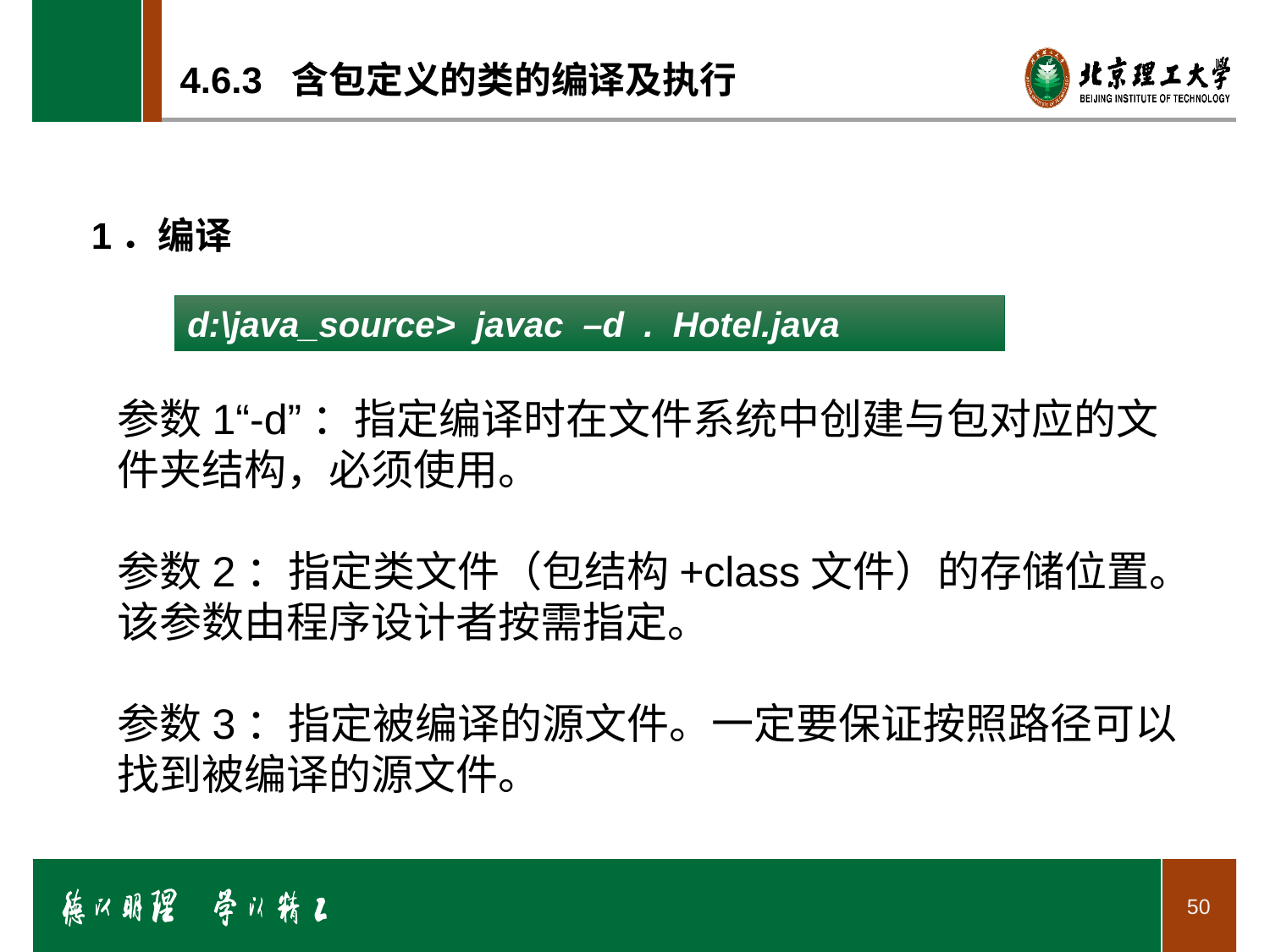

# 4.6.3  含包定义的类的编译及执行
1．编译

d:\java_source>  javac  –d  .  Hotel.java
参数1“-d”：指定编译时在文件系统中创建与包对应的文件夹结构，必须使用。

参数2：指定类文件（包结构+class文件）的存储位置。该参数由程序设计者按需指定。

参数3：指定被编译的源文件。一定要保证按照路径可以找到被编译的源文件。